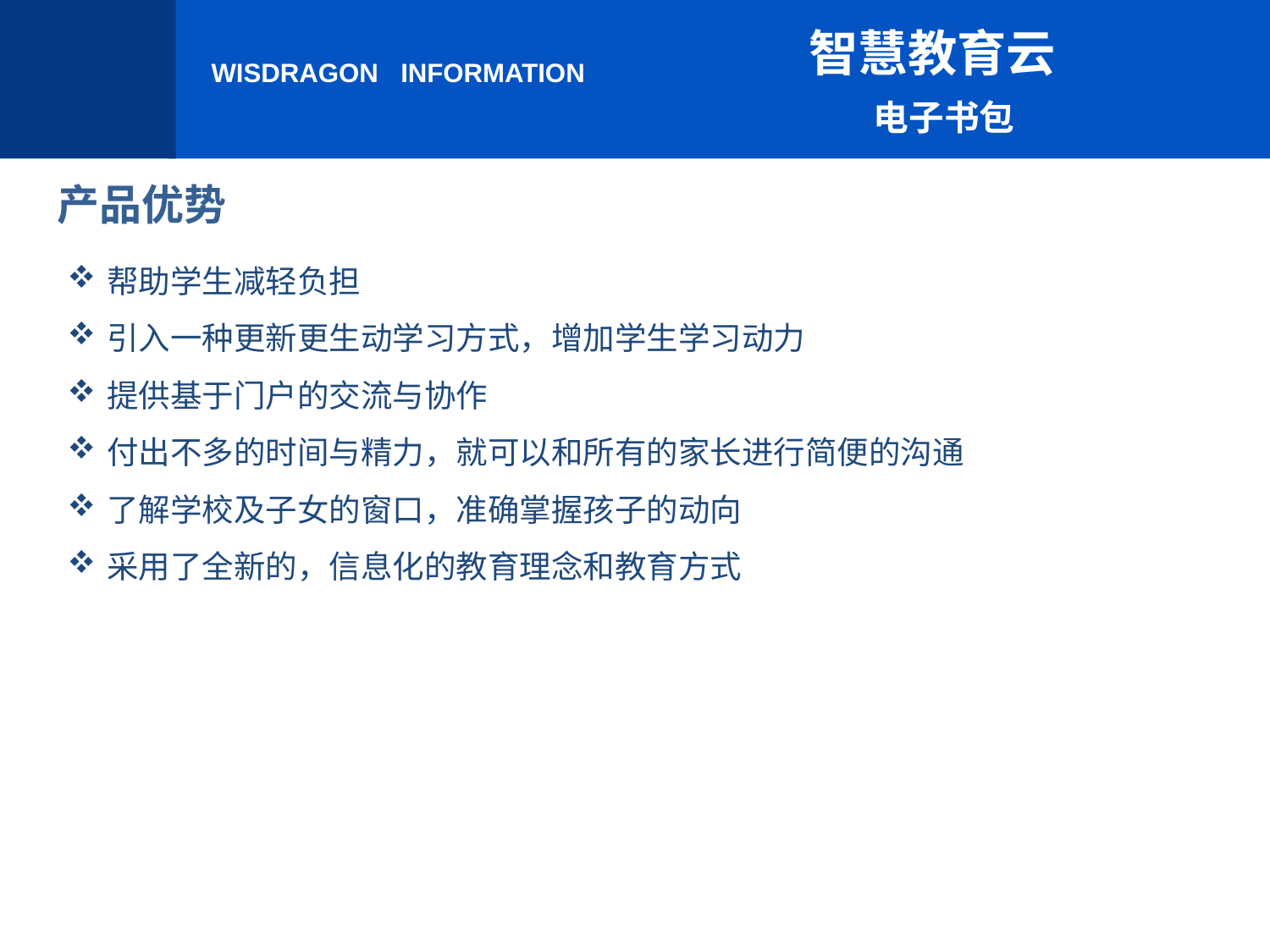

智慧教育云
 电子书包
产品优势

帮助学生减轻负担
引入一种更新更生动学习方式，增加学生学习动力
提供基于门户的交流与协作
付出不多的时间与精力，就可以和所有的家长进行简便的沟通
了解学校及子女的窗口，准确掌握孩子的动向
采用了全新的，信息化的教育理念和教育方式